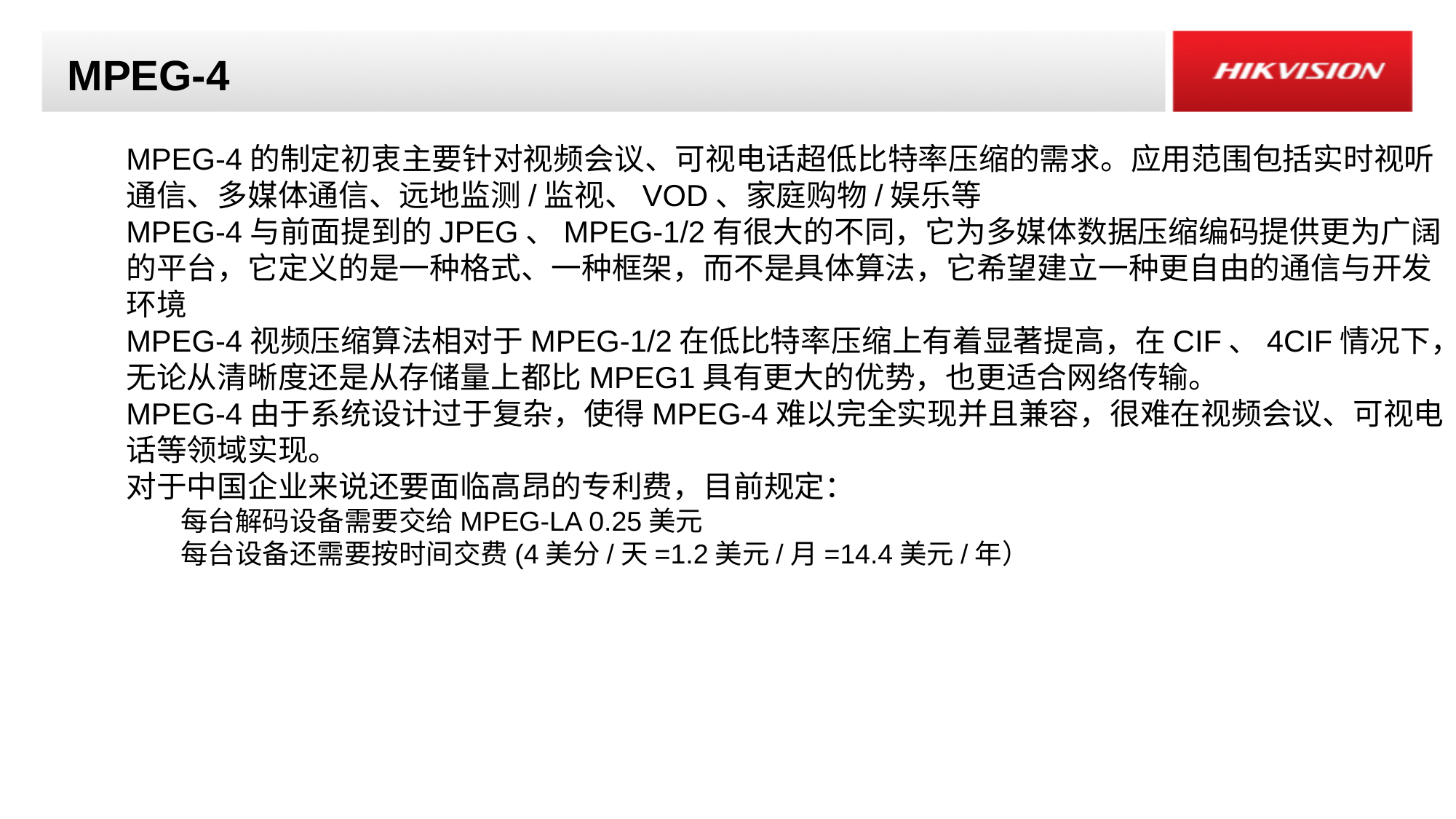

MPEG-4
MPEG-4的制定初衷主要针对视频会议、可视电话超低比特率压缩的需求。应用范围包括实时视听通信、多媒体通信、远地监测/监视、VOD、家庭购物/娱乐等
MPEG-4与前面提到的JPEG、MPEG-1/2有很大的不同，它为多媒体数据压缩编码提供更为广阔的平台，它定义的是一种格式、一种框架，而不是具体算法，它希望建立一种更自由的通信与开发环境
MPEG-4视频压缩算法相对于MPEG-1/2在低比特率压缩上有着显著提高，在CIF、4CIF情况下，无论从清晰度还是从存储量上都比MPEG1具有更大的优势，也更适合网络传输。
MPEG-4由于系统设计过于复杂，使得MPEG-4难以完全实现并且兼容，很难在视频会议、可视电话等领域实现。
对于中国企业来说还要面临高昂的专利费，目前规定：
每台解码设备需要交给MPEG-LA 0.25美元
每台设备还需要按时间交费(4美分/天=1.2美元/月=14.4美元/年）